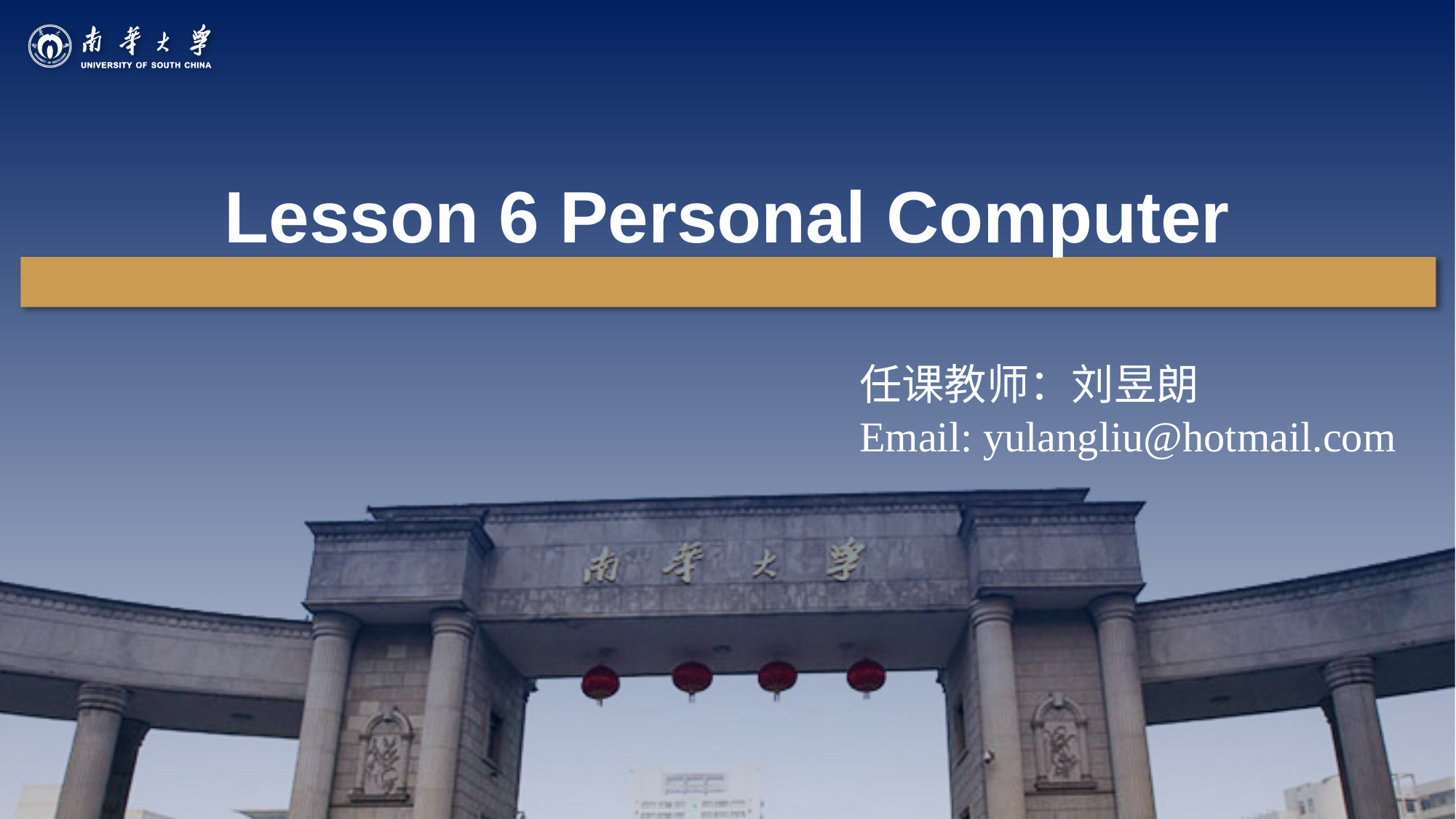

Lesson 6 Personal Computer

任课教师：刘昱朗
Email: yulangliu@hotmail.com